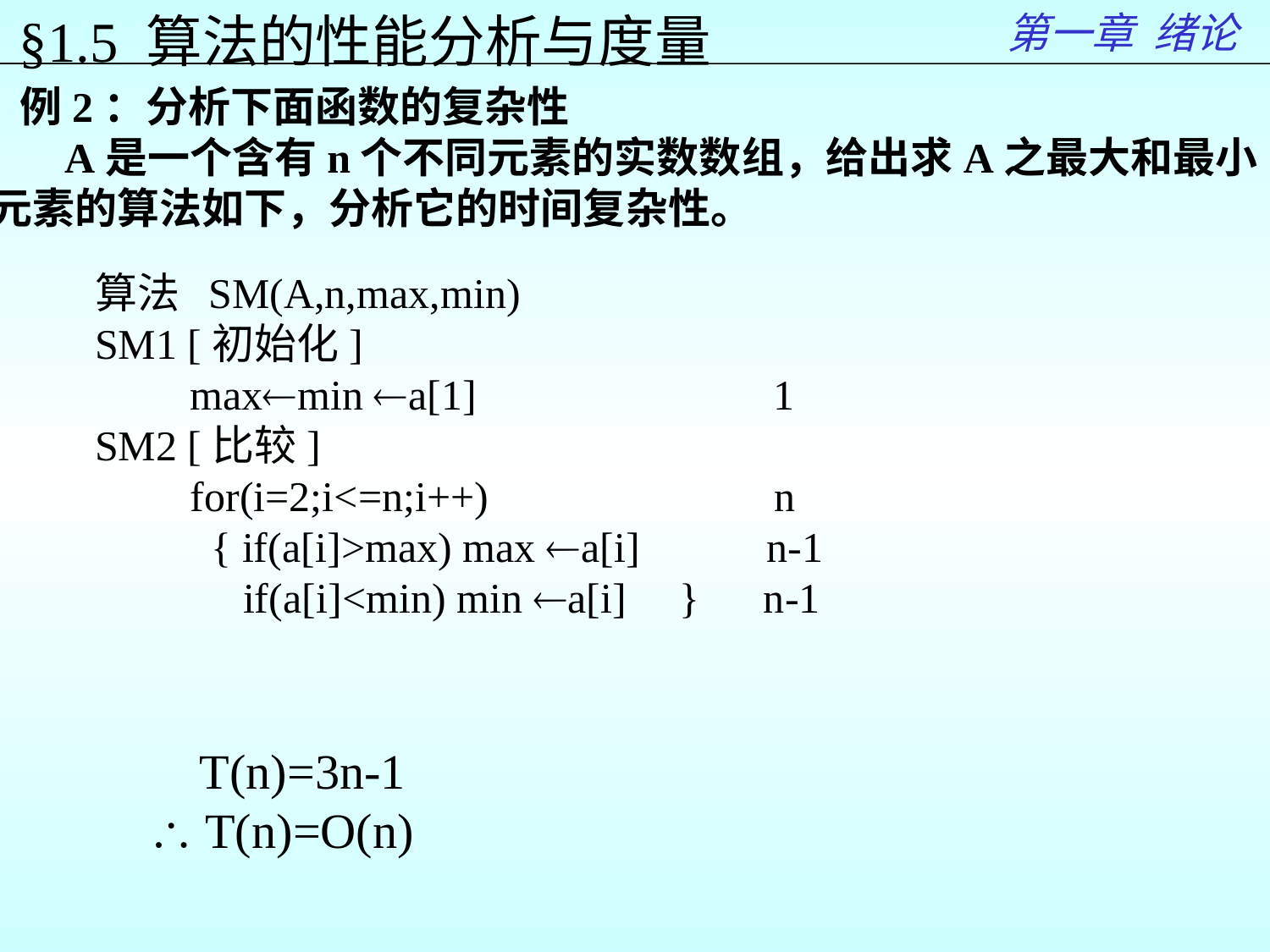

第一章  绪论

§1.5 算法的性能分析与度量
  例2：分析下面函数的复杂性
       A是一个含有n个不同元素的实数数组，给出求A之最大和最小
元素的算法如下，分析它的时间复杂性。
算法  SM(A,n,max,min)
SM1 [初始化]
         max←min ←a[1]                            1
SM2 [比较]
         for(i=2;i<=n;i++)                           n
           { if(a[i]>max) max ←a[i]            n-1
              if(a[i]<min) min ←a[i]     }      n-1
    T(n)=3n-1
∴ T(n)=O(n)